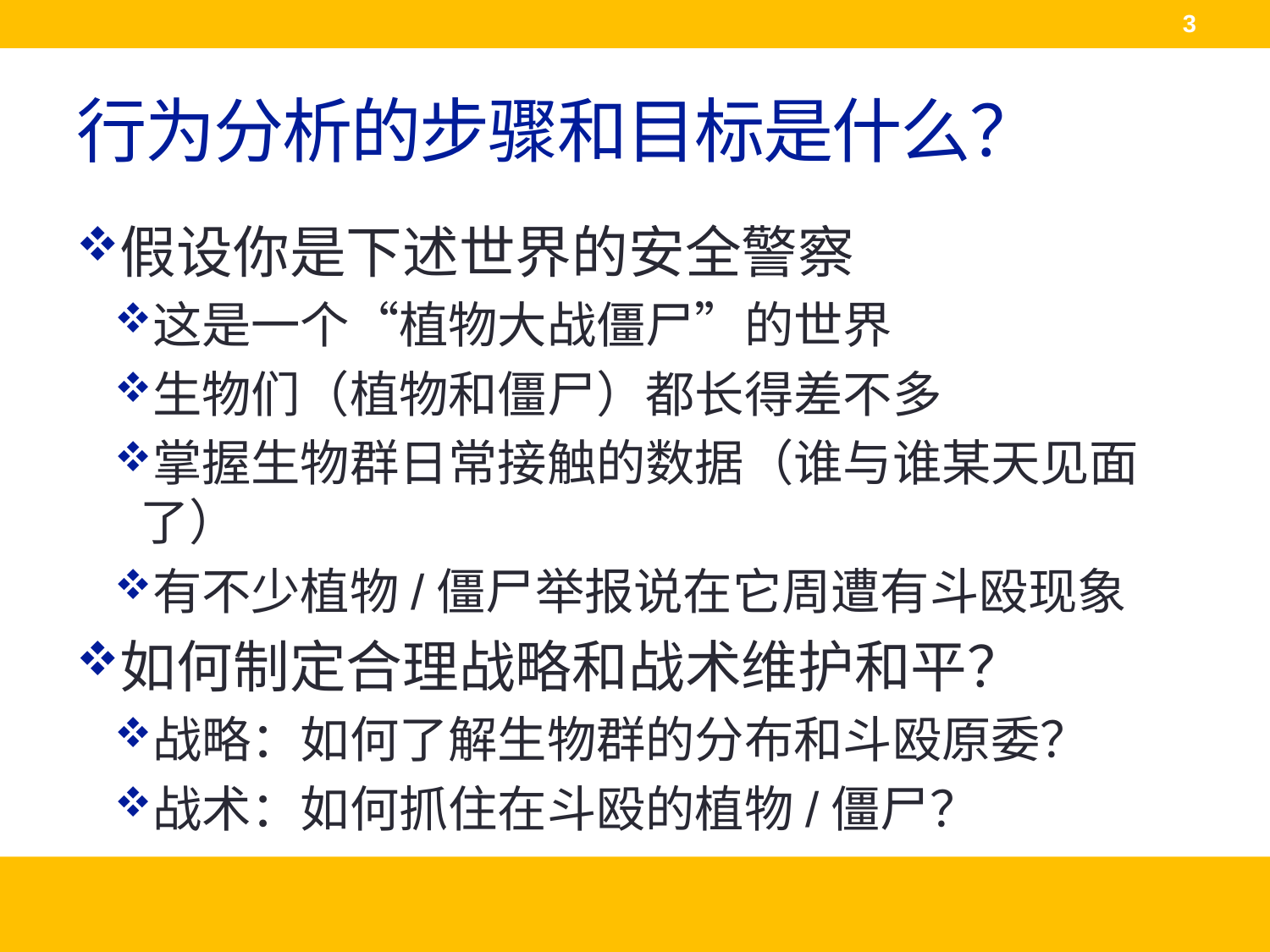

3
# 行为分析的步骤和目标是什么？
假设你是下述世界的安全警察
这是一个“植物大战僵尸”的世界
生物们（植物和僵尸）都长得差不多
掌握生物群日常接触的数据（谁与谁某天见面了）
有不少植物/僵尸举报说在它周遭有斗殴现象
如何制定合理战略和战术维护和平？
战略：如何了解生物群的分布和斗殴原委？
战术：如何抓住在斗殴的植物/僵尸？